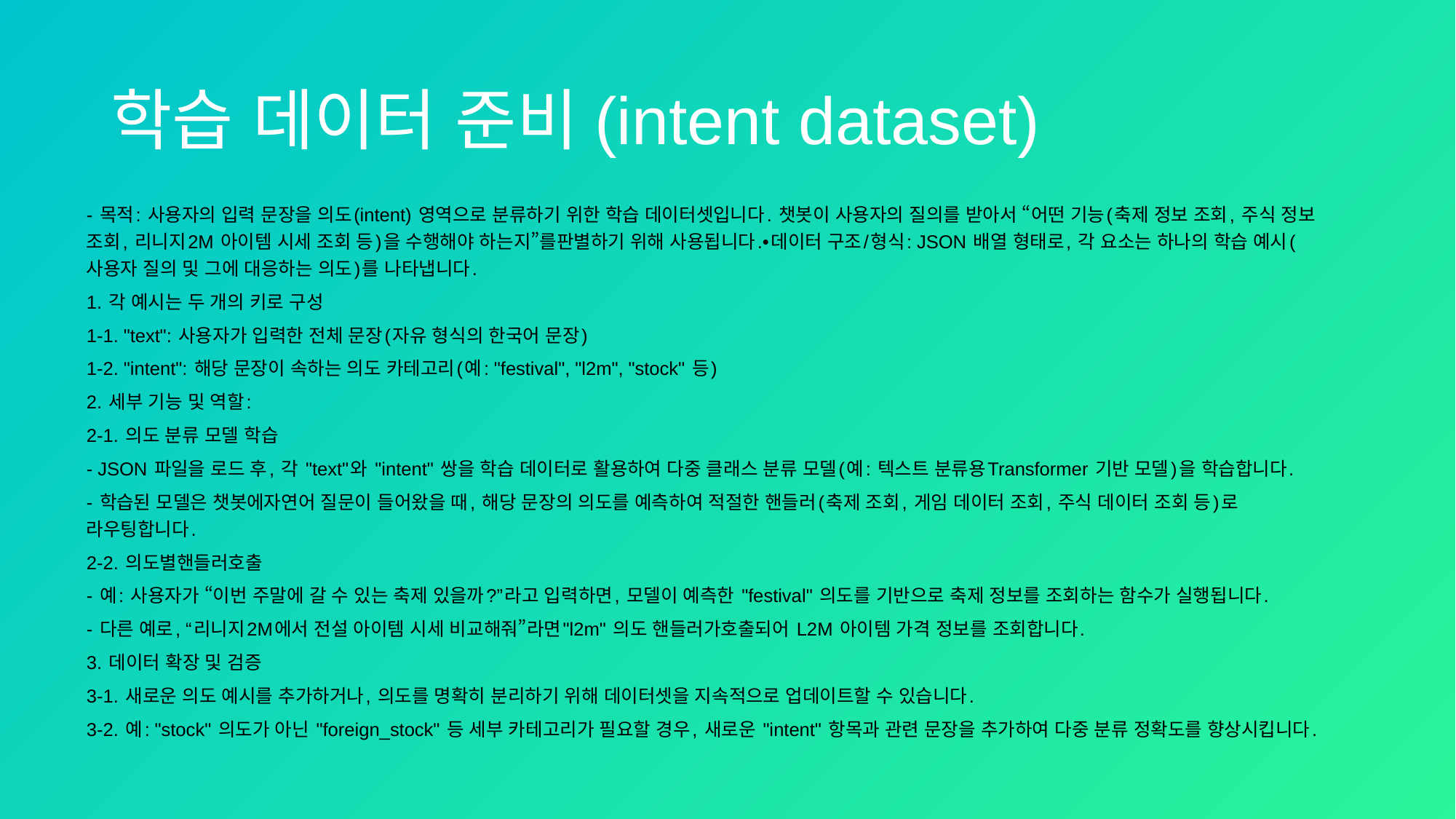

# 학습 데이터 준비(intent dataset)

- 목적: 사용자의 입력 문장을 의도(intent) 영역으로 분류하기 위한 학습 데이터셋입니다. 챗봇이 사용자의 질의를 받아서 “어떤 기능(축제 정보 조회, 주식 정보 조회, 리니지2M 아이템 시세 조회 등)을 수행해야 하는지”를판별하기 위해 사용됩니다.•데이터 구조/형식: JSON 배열 형태로, 각 요소는 하나의 학습 예시(사용자 질의 및 그에 대응하는 의도)를 나타냅니다.
1. 각 예시는 두 개의 키로 구성
1-1. "text": 사용자가 입력한 전체 문장(자유 형식의 한국어 문장)
1-2. "intent": 해당 문장이 속하는 의도 카테고리(예: "festival", "l2m", "stock" 등)
2. 세부 기능 및 역할:
2-1. 의도 분류 모델 학습
- JSON 파일을 로드 후, 각 "text"와 "intent" 쌍을 학습 데이터로 활용하여 다중 클래스 분류 모델(예: 텍스트 분류용Transformer 기반 모델)을 학습합니다.
- 학습된 모델은 챗봇에자연어 질문이 들어왔을 때, 해당 문장의 의도를 예측하여 적절한 핸들러(축제 조회, 게임 데이터 조회, 주식 데이터 조회 등)로 라우팅합니다.
2-2. 의도별핸들러호출
- 예: 사용자가 “이번 주말에 갈 수 있는 축제 있을까?”라고 입력하면, 모델이 예측한 "festival" 의도를 기반으로 축제 정보를 조회하는 함수가 실행됩니다.
- 다른 예로, “리니지2M에서 전설 아이템 시세 비교해줘”라면"l2m" 의도 핸들러가호출되어 L2M 아이템 가격 정보를 조회합니다.
3. 데이터 확장 및 검증
3-1. 새로운 의도 예시를 추가하거나, 의도를 명확히 분리하기 위해 데이터셋을 지속적으로 업데이트할 수 있습니다.
3-2. 예: "stock" 의도가 아닌 "foreign_stock" 등 세부 카테고리가 필요할 경우, 새로운 "intent" 항목과 관련 문장을 추가하여 다중 분류 정확도를 향상시킵니다.